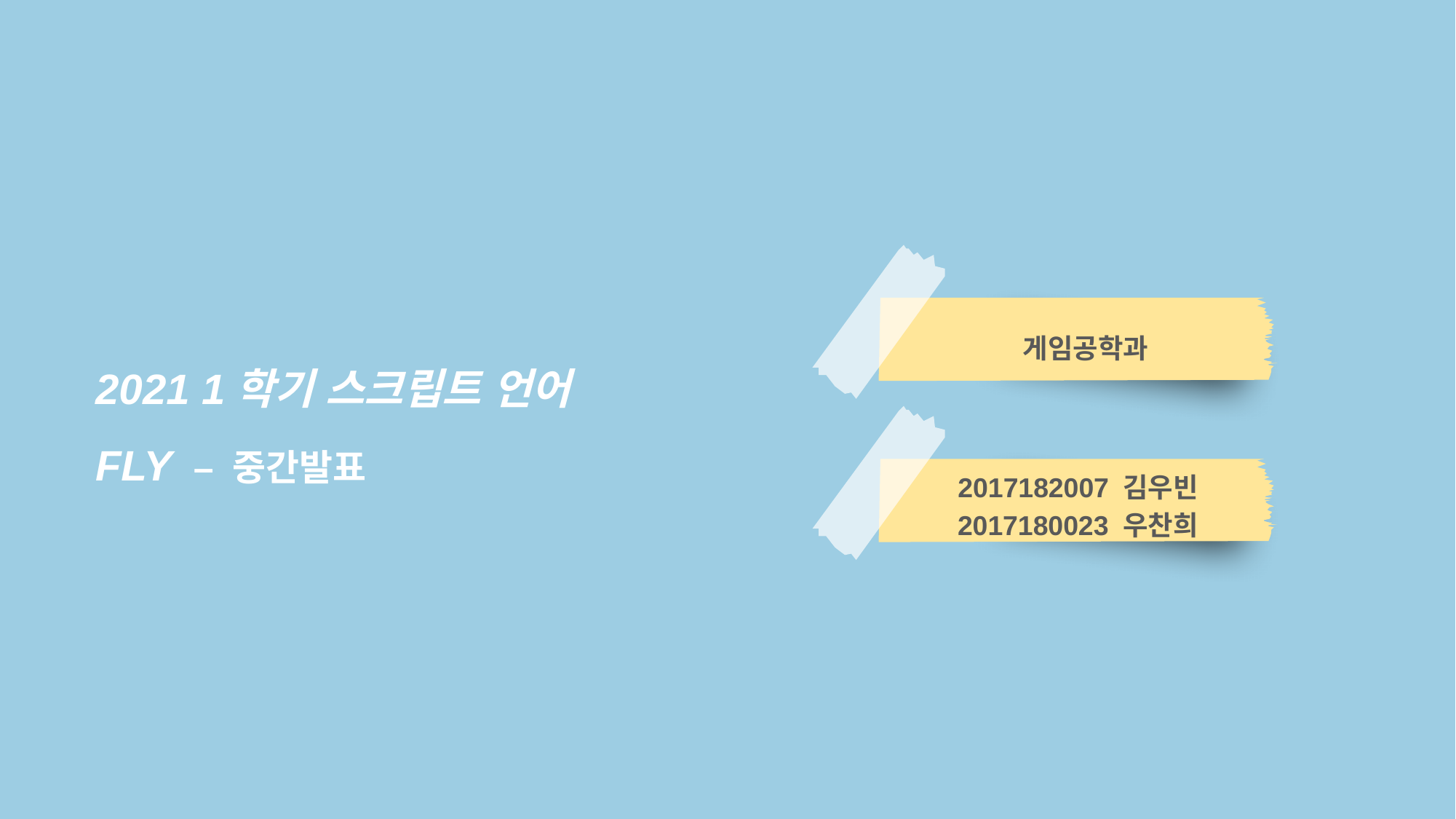

게임공학과
2021 1학기 스크립트 언어
FLY  – 중간발표

2017182007 김우빈
2017180023 우찬희